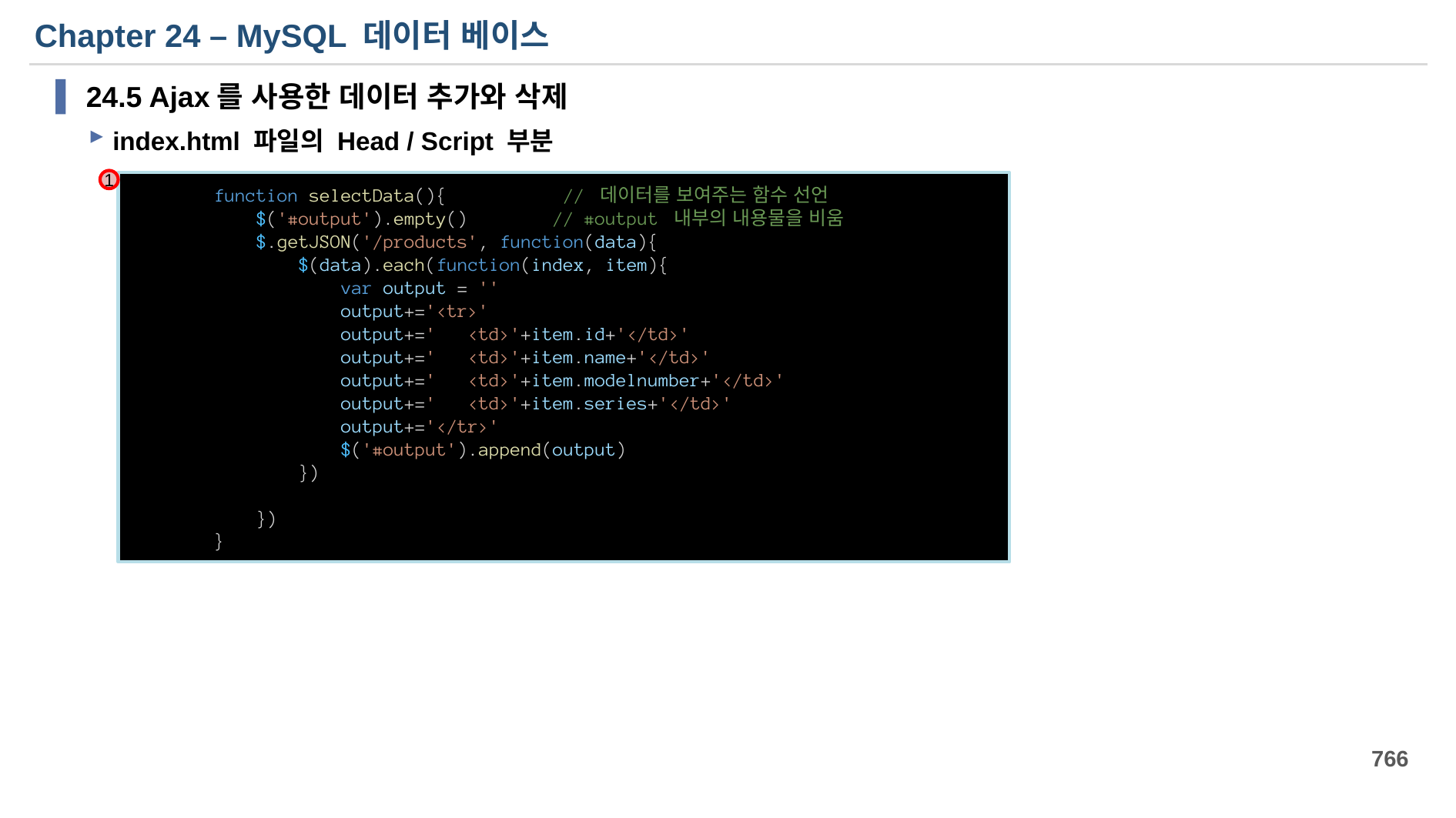

# Chapter 24 – MySQL 데이터 베이스
24.5 Ajax를 사용한 데이터 추가와 삭제
index.html 파일의 Head / Script 부분

1
        function selectData(){           // 데이터를 보여주는 함수 선언
            $('#output').empty()        // #output 내부의 내용물을 비움
            $.getJSON('/products', function(data){
                $(data).each(function(index, item){
                    var output = ''
                    output+='<tr>'
                    output+='   <td>'+item.id+'</td>'
                    output+='   <td>'+item.name+'</td>'
                    output+='   <td>'+item.modelnumber+'</td>'
                    output+='   <td>'+item.series+'</td>'
                    output+='</tr>'
                    $('#output').append(output)
                })
            })
        }
766